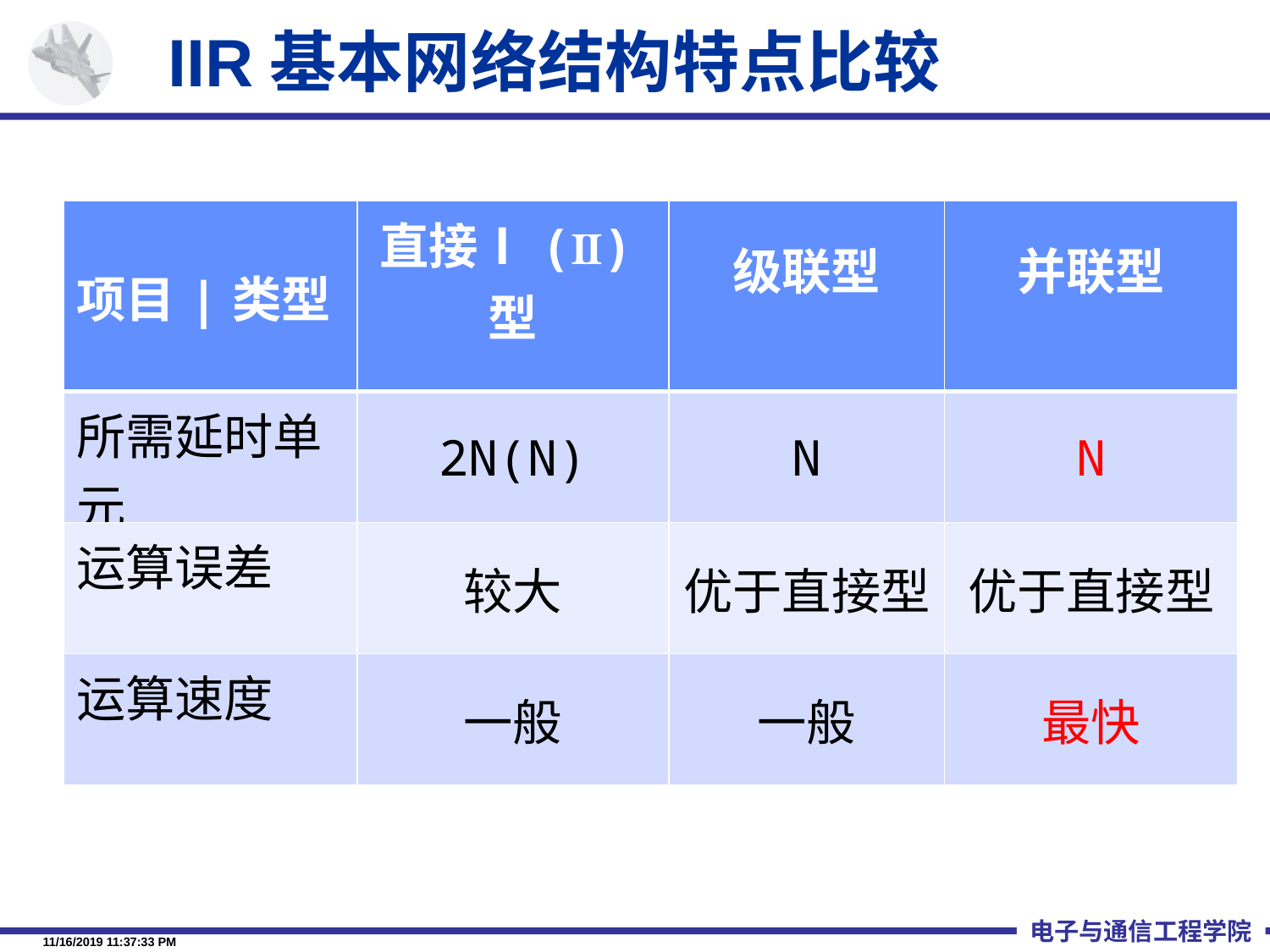

IIR基本网络结构特点比较
| 项目|类型 | 直接Ⅰ(Ⅱ)型 | 级联型 | 并联型 |
| --- | --- | --- | --- |
| 所需延时单元 | 2N(N) | N | N |
| 运算误差 | 较大 | 优于直接型 | 优于直接型 |
| 运算速度 | 一般 | 一般 | 最快 |